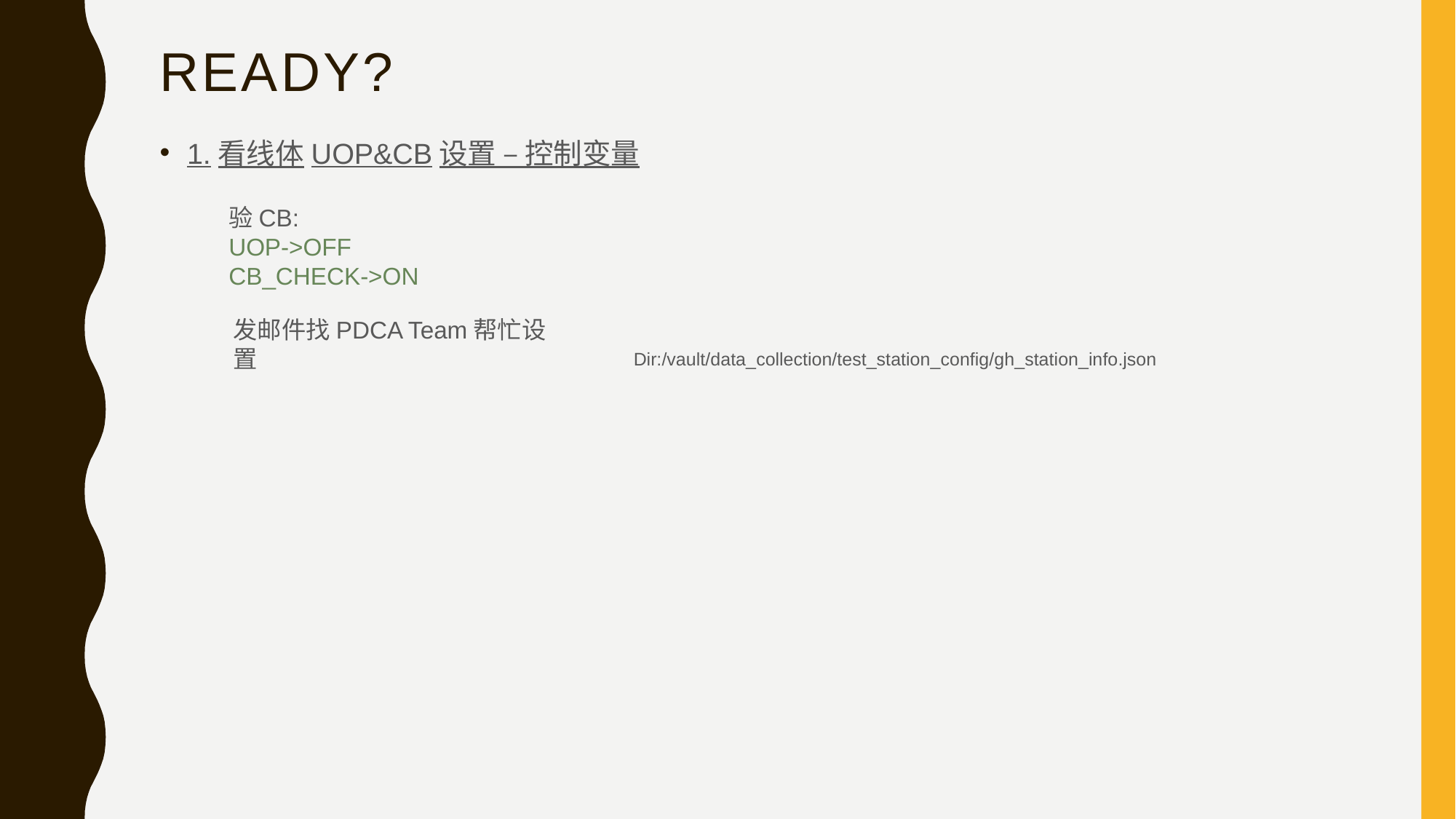

# Ready?
1.看线体UOP&CB设置 – 控制变量
验CB:
UOP->OFF
CB_CHECK->ON
发邮件找PDCA Team帮忙设置
Dir:/vault/data_collection/test_station_config/gh_station_info.json